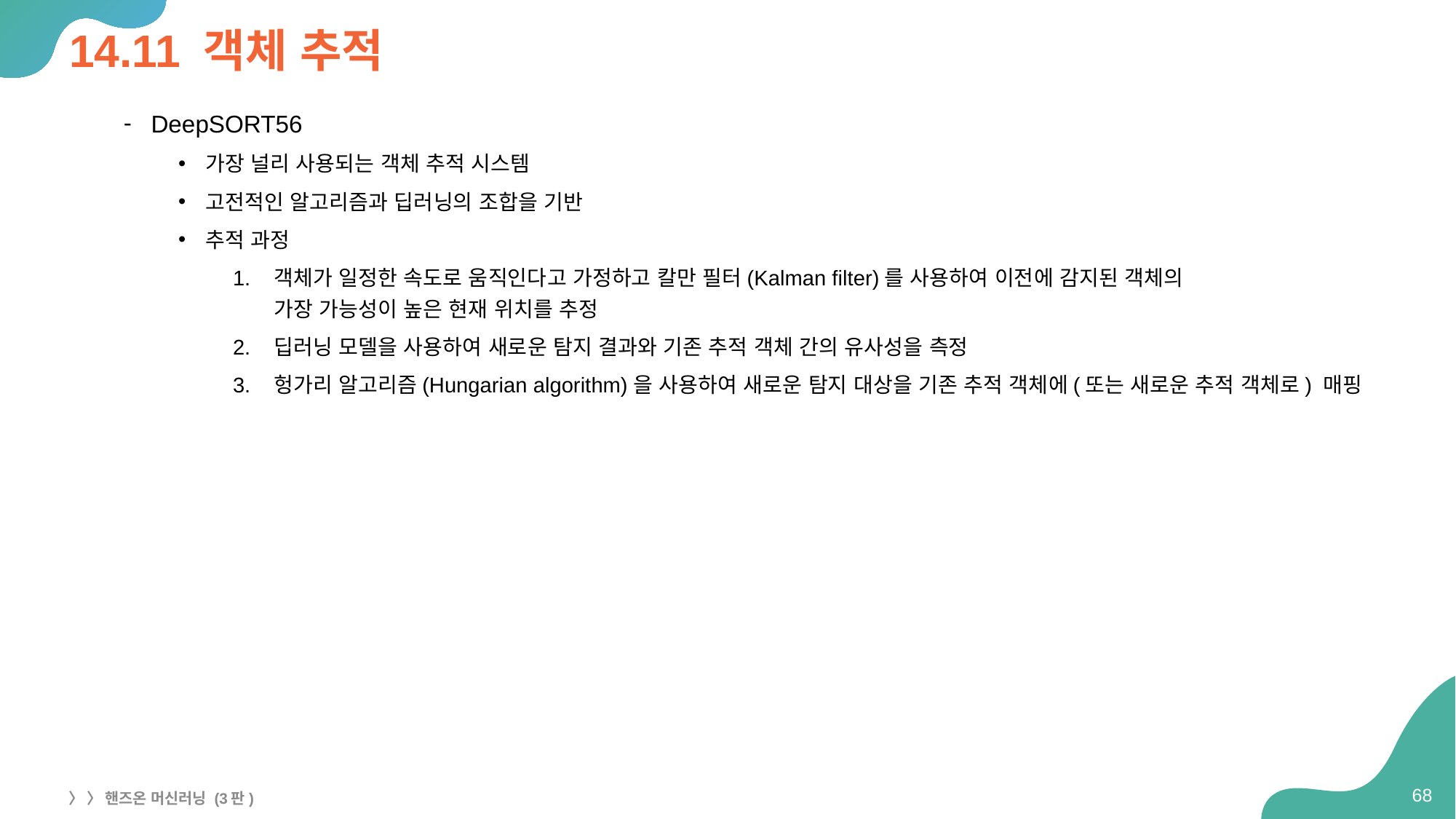

# 14.11 객체 추적
DeepSORT56
가장 널리 사용되는 객체 추적 시스템
고전적인 알고리즘과 딥러닝의 조합을 기반
추적 과정
객체가 일정한 속도로 움직인다고 가정하고 칼만 필터(Kalman filter)를 사용하여 이전에 감지된 객체의
가장 가능성이 높은 현재 위치를 추정
딥러닝 모델을 사용하여 새로운 탐지 결과와 기존 추적 객체 간의 유사성을 측정
헝가리 알고리즘(Hungarian algorithm)을 사용하여 새로운 탐지 대상을 기존 추적 객체에(또는 새로운 추적 객체로) 매핑
68
〉 〉 핸즈온 머신러닝 (3판)